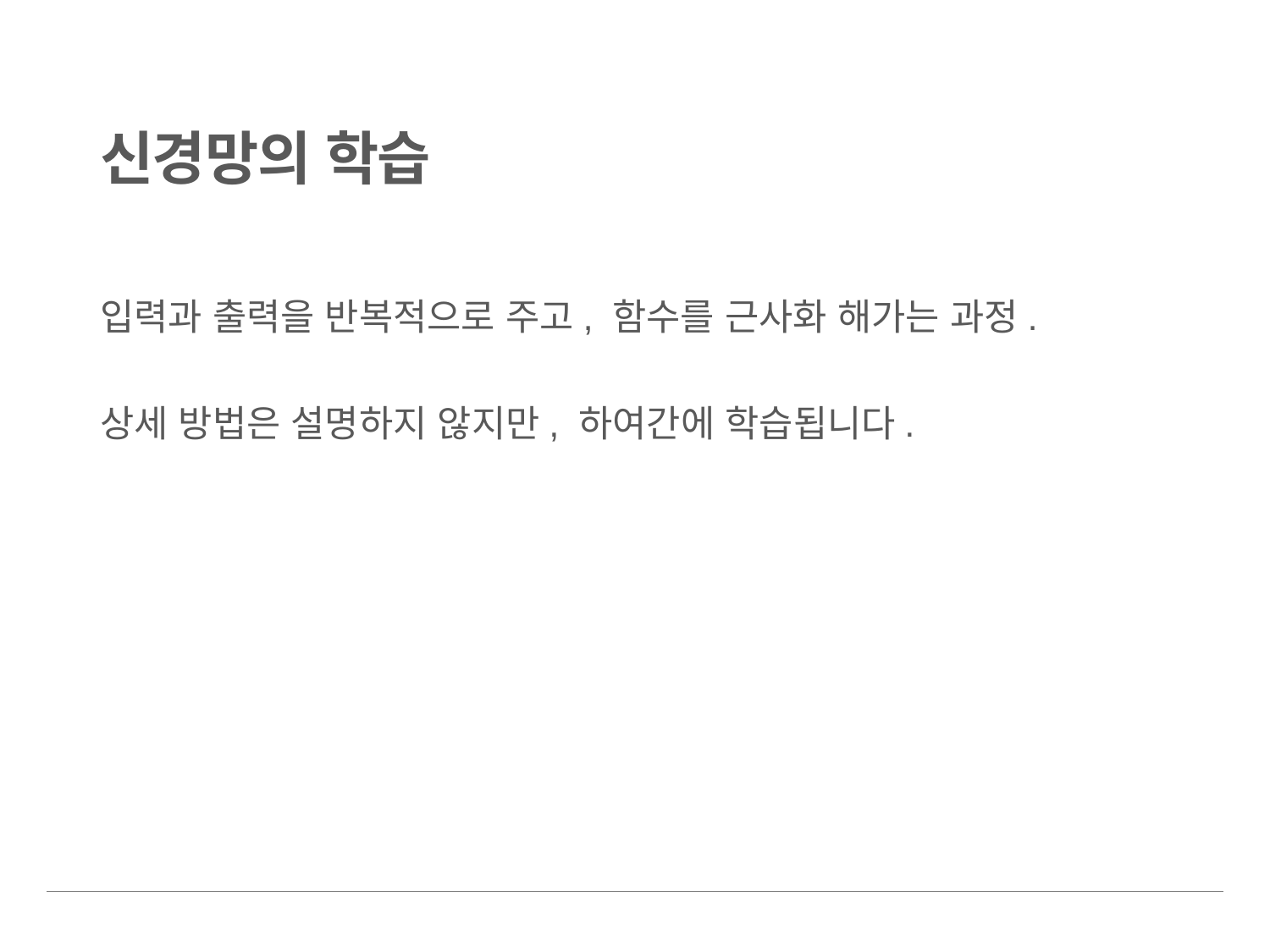

# 신경망의 학습
입력과 출력을 반복적으로 주고, 함수를 근사화 해가는 과정.

상세 방법은 설명하지 않지만, 하여간에 학습됩니다.